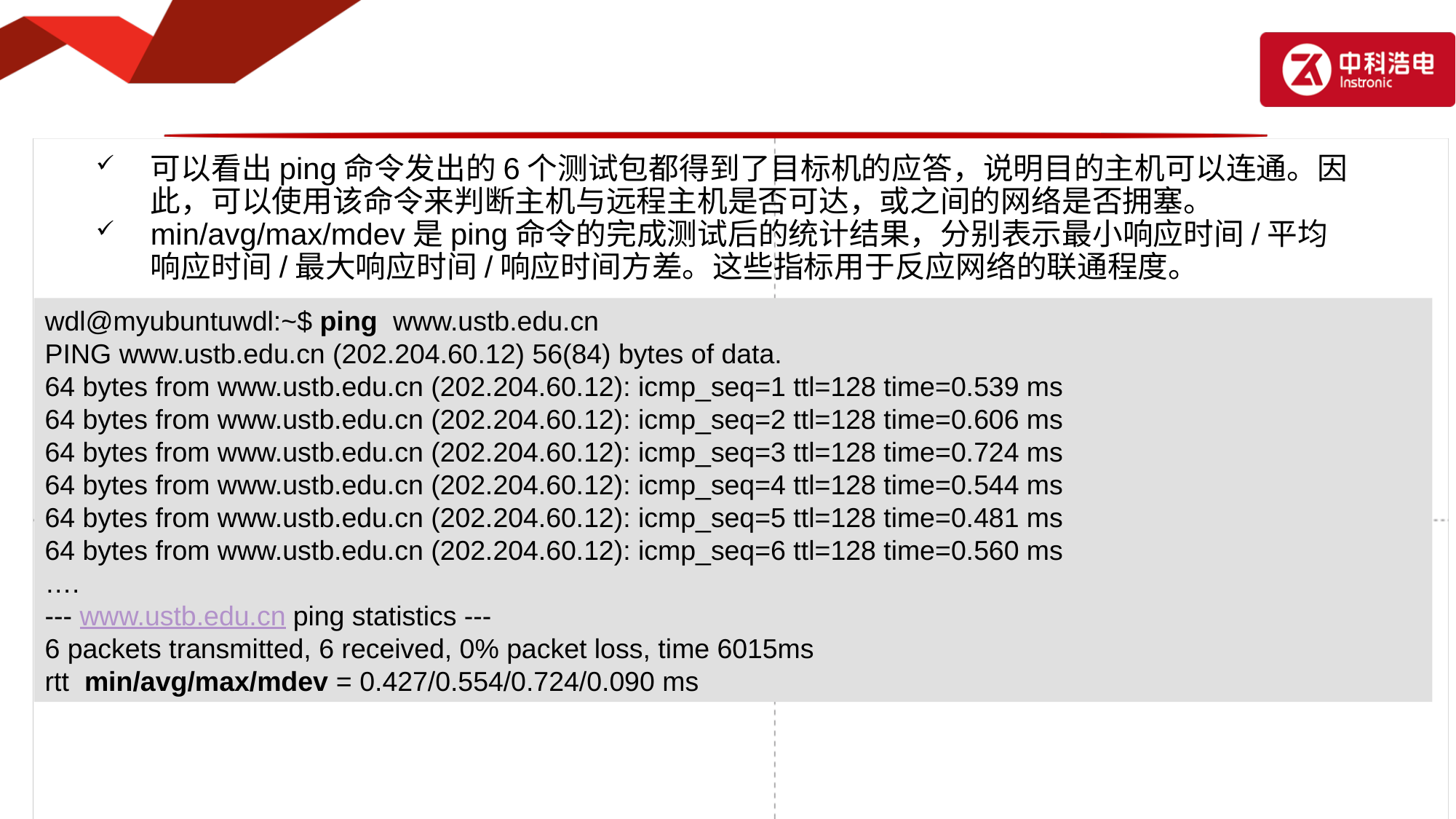

#
可以看出ping命令发出的6个测试包都得到了目标机的应答，说明目的主机可以连通。因此，可以使用该命令来判断主机与远程主机是否可达，或之间的网络是否拥塞。
min/avg/max/mdev是ping命令的完成测试后的统计结果，分别表示最小响应时间/平均响应时间/最大响应时间/响应时间方差。这些指标用于反应网络的联通程度。
wdl@myubuntuwdl:~$ ping  www.ustb.edu.cn
PING www.ustb.edu.cn (202.204.60.12) 56(84) bytes of data.
64 bytes from www.ustb.edu.cn (202.204.60.12): icmp_seq=1 ttl=128 time=0.539 ms
64 bytes from www.ustb.edu.cn (202.204.60.12): icmp_seq=2 ttl=128 time=0.606 ms
64 bytes from www.ustb.edu.cn (202.204.60.12): icmp_seq=3 ttl=128 time=0.724 ms
64 bytes from www.ustb.edu.cn (202.204.60.12): icmp_seq=4 ttl=128 time=0.544 ms
64 bytes from www.ustb.edu.cn (202.204.60.12): icmp_seq=5 ttl=128 time=0.481 ms
64 bytes from www.ustb.edu.cn (202.204.60.12): icmp_seq=6 ttl=128 time=0.560 ms
….
--- www.ustb.edu.cn ping statistics ---
6 packets transmitted, 6 received, 0% packet loss, time 6015ms
rtt  min/avg/max/mdev = 0.427/0.554/0.724/0.090 ms